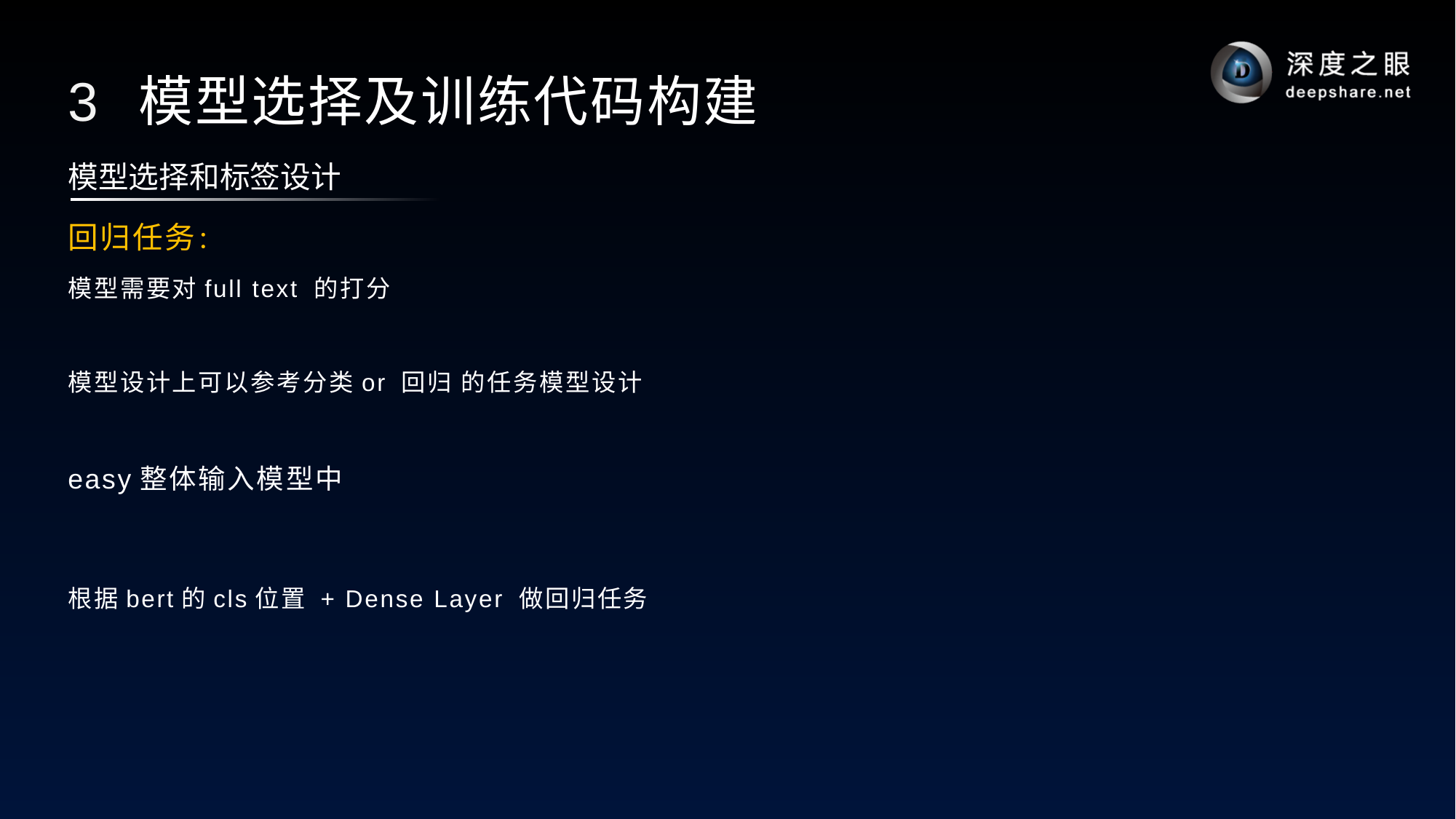

# 3 模型选择及训练代码构建
模型选择和标签设计
回归任务：
模型需要对full text 的打分

模型设计上可以参考分类or 回归 的任务模型设计

easy整体输入模型中

根据bert的cls位置 + Dense Layer 做回归任务